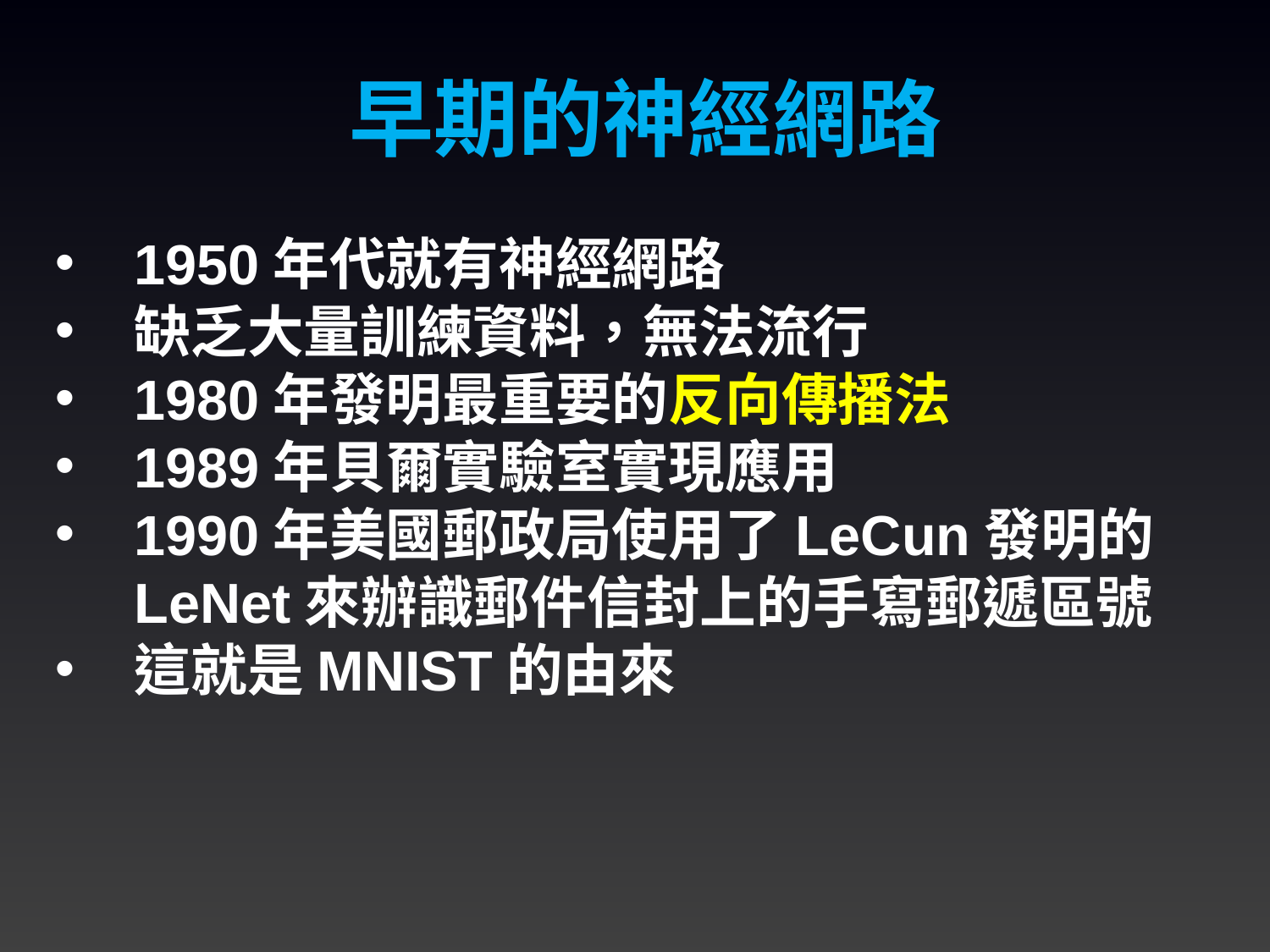

早期的神經網路
1950年代就有神經網路
缺乏大量訓練資料，無法流行
1980年發明最重要的反向傳播法
1989年貝爾實驗室實現應用
1990年美國郵政局使用了LeCun發明的LeNet來辦識郵件信封上的手寫郵遞區號
這就是MNIST的由來